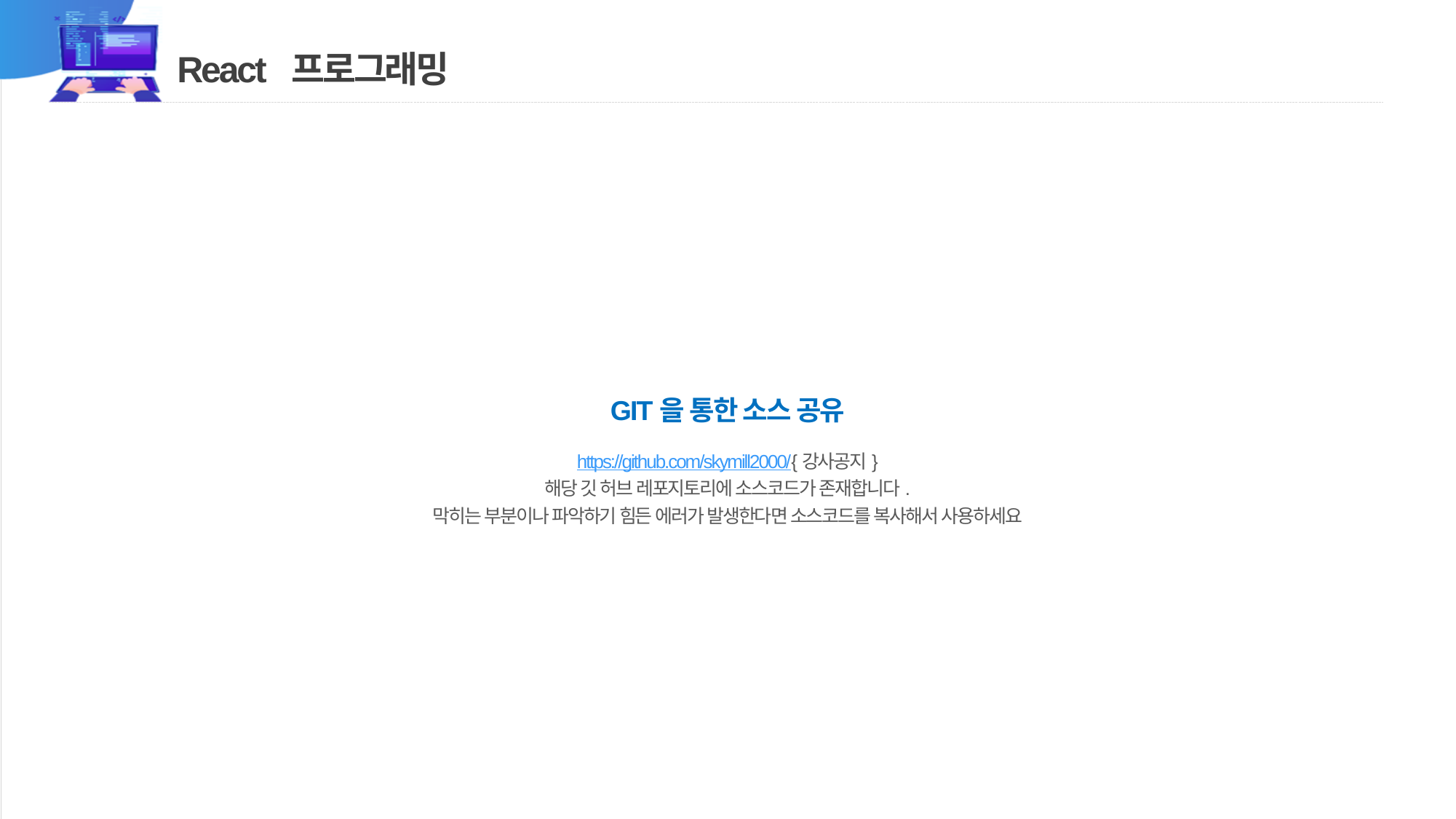

# React  프로그래밍
GIT을 통한 소스 공유
https://github.com/skymill2000/{강사공지}
해당 깃 허브 레포지토리에 소스코드가 존재합니다.
막히는 부분이나 파악하기 힘든 에러가 발생한다면 소스코드를 복사해서 사용하세요